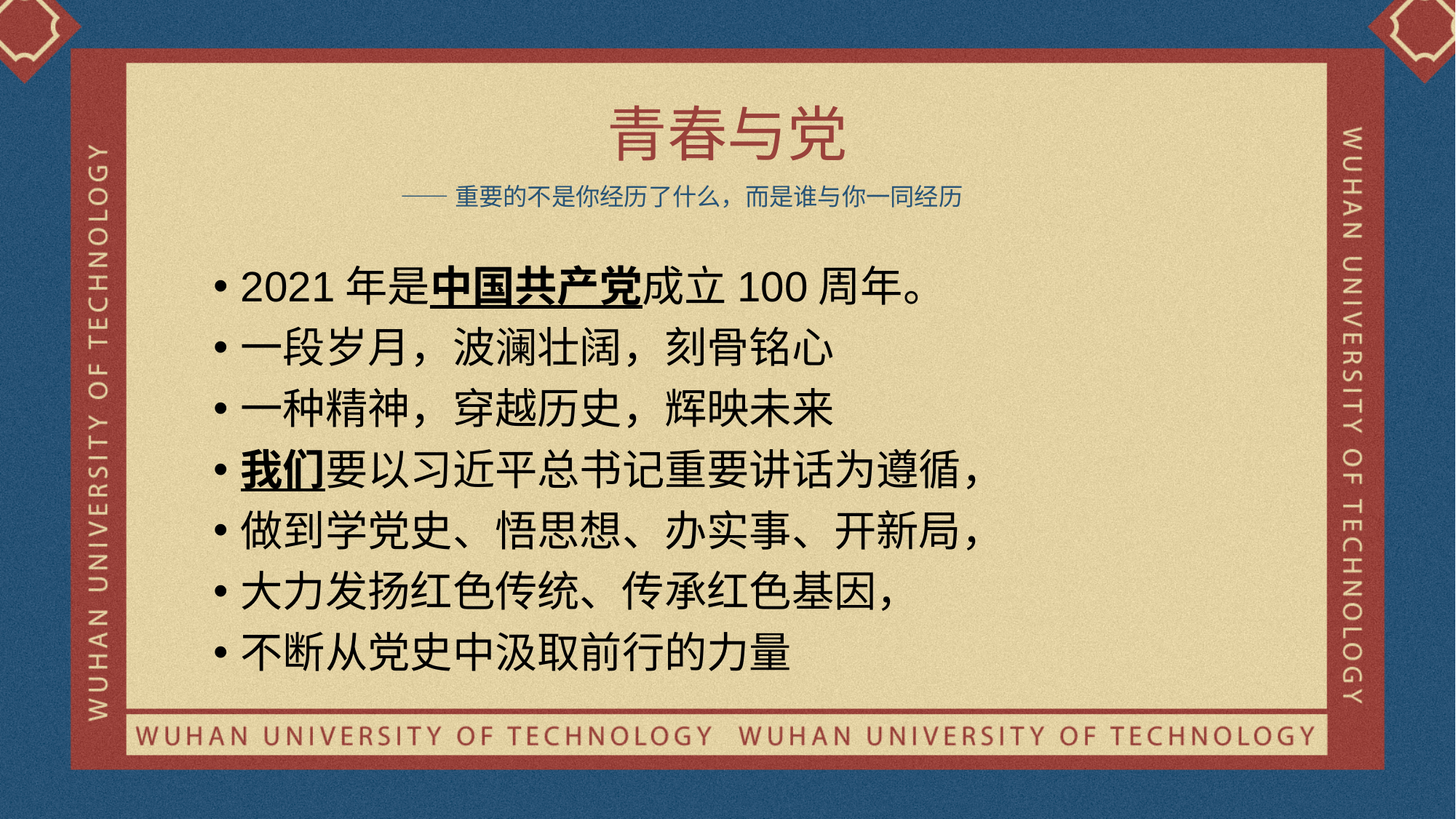

# 青春与党
——重要的不是你经历了什么，而是谁与你一同经历
2021年是中国共产党成立100周年。
一段岁月，波澜壮阔，刻骨铭心
一种精神，穿越历史，辉映未来
我们要以习近平总书记重要讲话为遵循，
做到学党史、悟思想、办实事、开新局，
大力发扬红色传统、传承红色基因，
不断从党史中汲取前行的力量